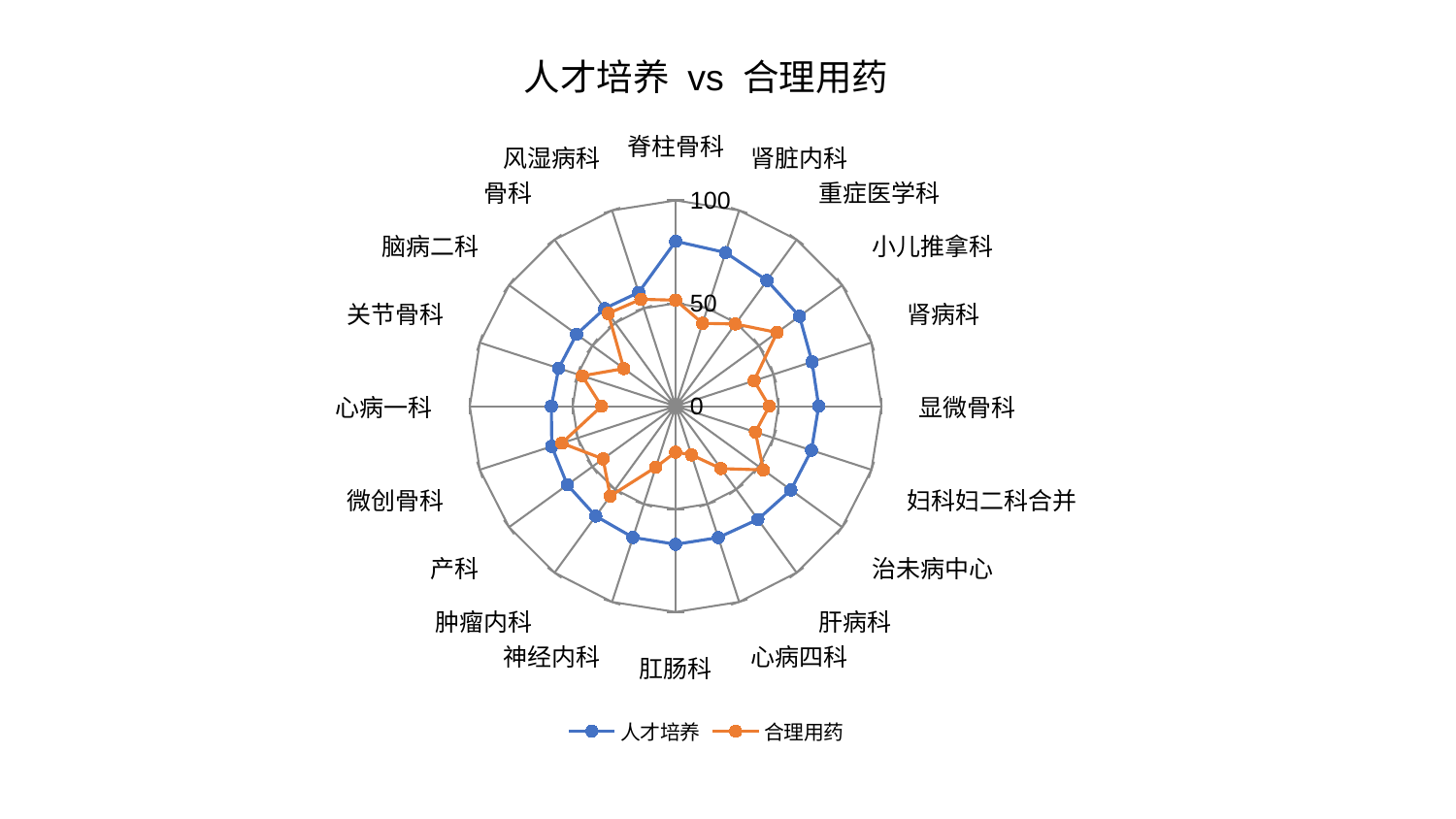

### Chart: 人才培养 vs 合理用药

| Category | 人才培养 | 合理用药 |
|---|---|---|
| 脊柱骨科 | 80.13023908745902 | 51.52352441164187 |
| 肾脏内科 | 78.48216435891992 | 42.3525709257644 |
| 重症医学科 | 75.51163182007444 | 49.367676367038825 |
| 小儿推拿科 | 74.38619452265003 | 60.93620290756405 |
| 肾病科 | 69.69000236499477 | 40.06839819630182 |
| 显微骨科 | 69.49132430533732 | 45.53642152273923 |
| 妇科妇二科合并 | 69.38458365482651 | 40.75681307586777 |
| 治未病中心 | 69.24094308974263 | 52.70748452683358 |
| 肝病科 | 67.99753516591221 | 37.4793792600157 |
| 心病四科 | 67.13562085008093 | 24.906038605420388 |
| 肛肠科 | 67.11369992456567 | 22.349219840216918 |
| 神经内科 | 67.04987499596136 | 31.170859769991555 |
| 肿瘤内科 | 66.00770579199309 | 54.01385774219547 |
| 产科 | 65.02403241117929 | 43.582982638822344 |
| 微创骨科 | 63.27395388308446 | 58.146818998734815 |
| 心病一科 | 60.337982540624836 | 35.96374651724452 |
| 关节骨科 | 59.72368929407663 | 47.69201606532354 |
| 脑病二科 | 59.45666670584776 | 31.115322595521036 |
| 骨科 | 58.68247227371134 | 55.71709227716002 |
| 风湿病科 | 58.132206164443005 | 54.60240429107727 |
73